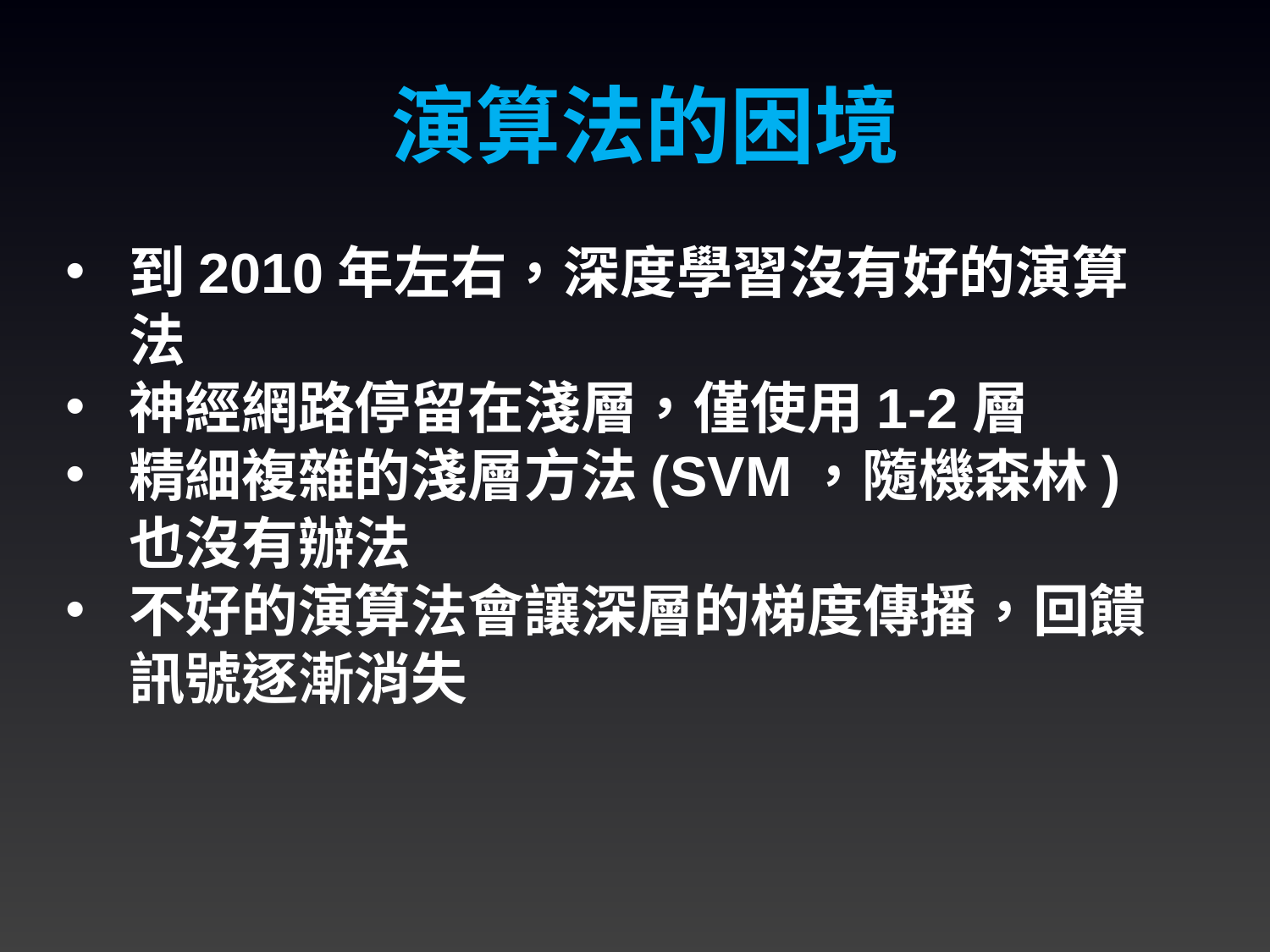

演算法的困境
到2010年左右，深度學習沒有好的演算法
神經網路停留在淺層，僅使用1-2層
精細複雜的淺層方法(SVM，隨機森林)也沒有辦法
不好的演算法會讓深層的梯度傳播，回饋訊號逐漸消失